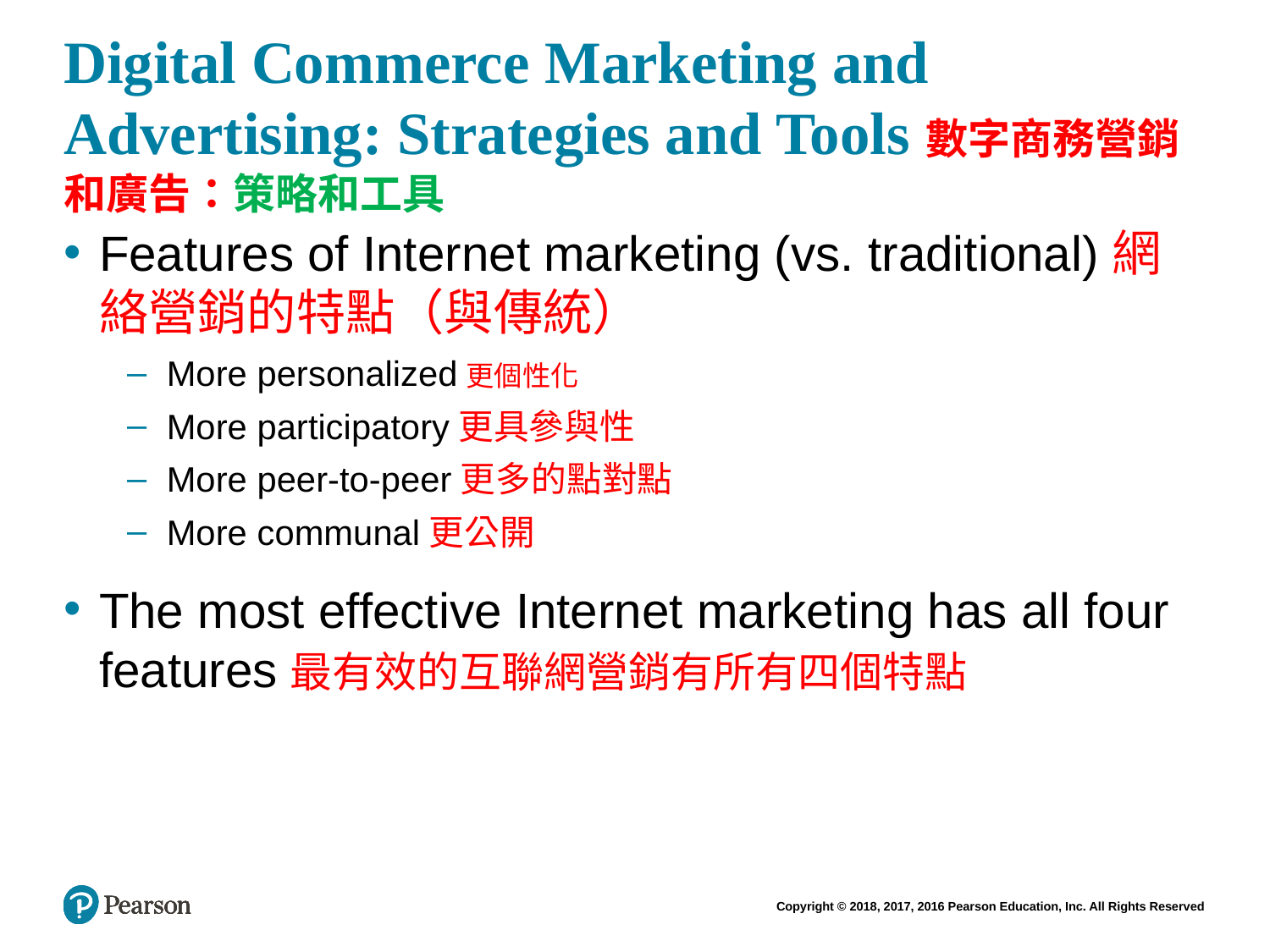

# Digital Commerce Marketing and Advertising: Strategies and Tools數字商務營銷和廣告：策略和工具
Features of Internet marketing (vs. traditional)網絡營銷的特點（與傳統）
More personalized更個性化
More participatory更具參與性
More peer-to-peer更多的點對點
More communal更公開
The most effective Internet marketing has all four features最有效的互聯網營銷有所有四個特點